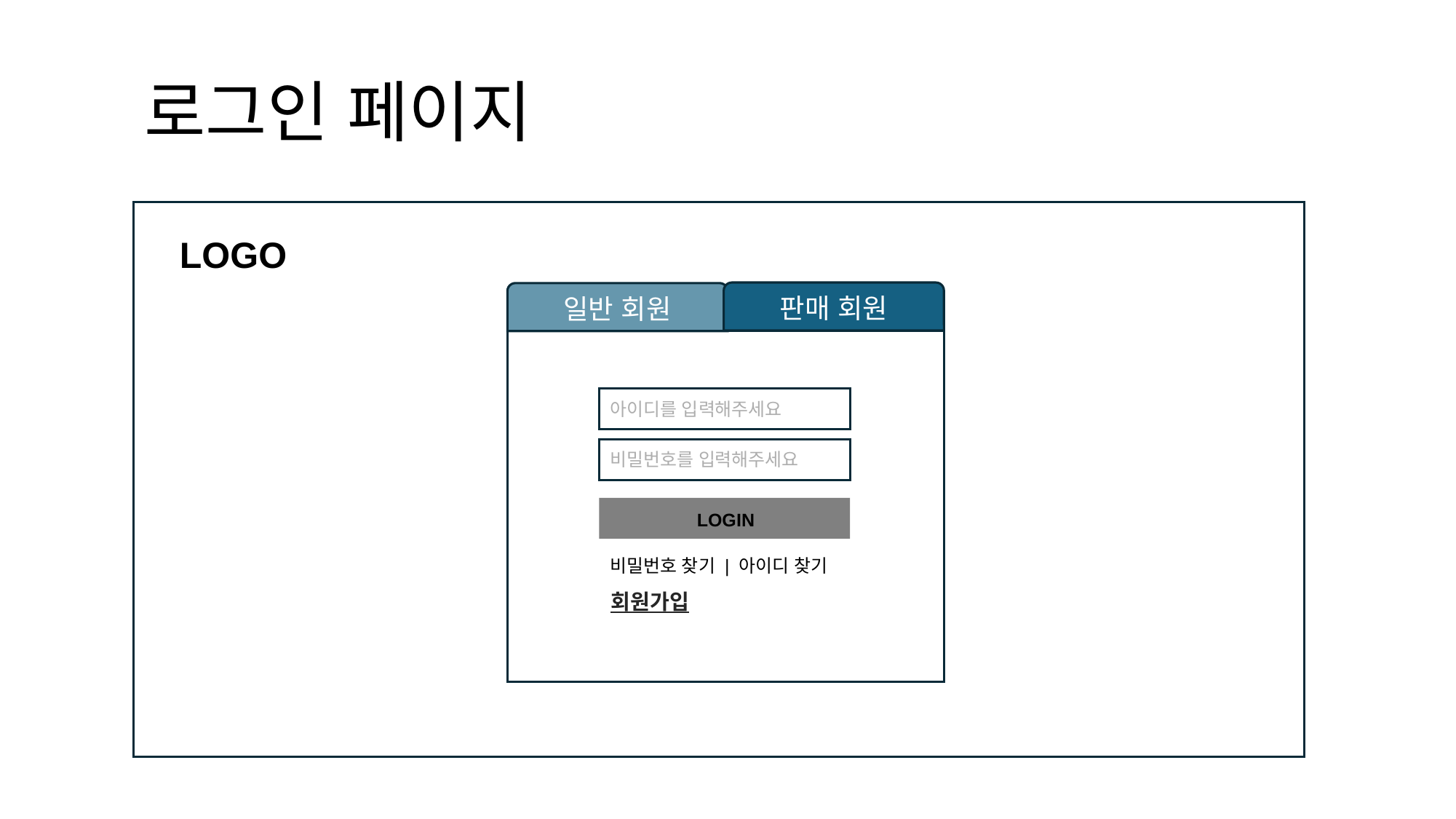

# 로그인 페이지

LOGO
판매 회원
일반 회원

아이디를 입력해주세요

비밀번호를 입력해주세요

LOGIN
비밀번호 찾기 | 아이디 찾기
회원가입